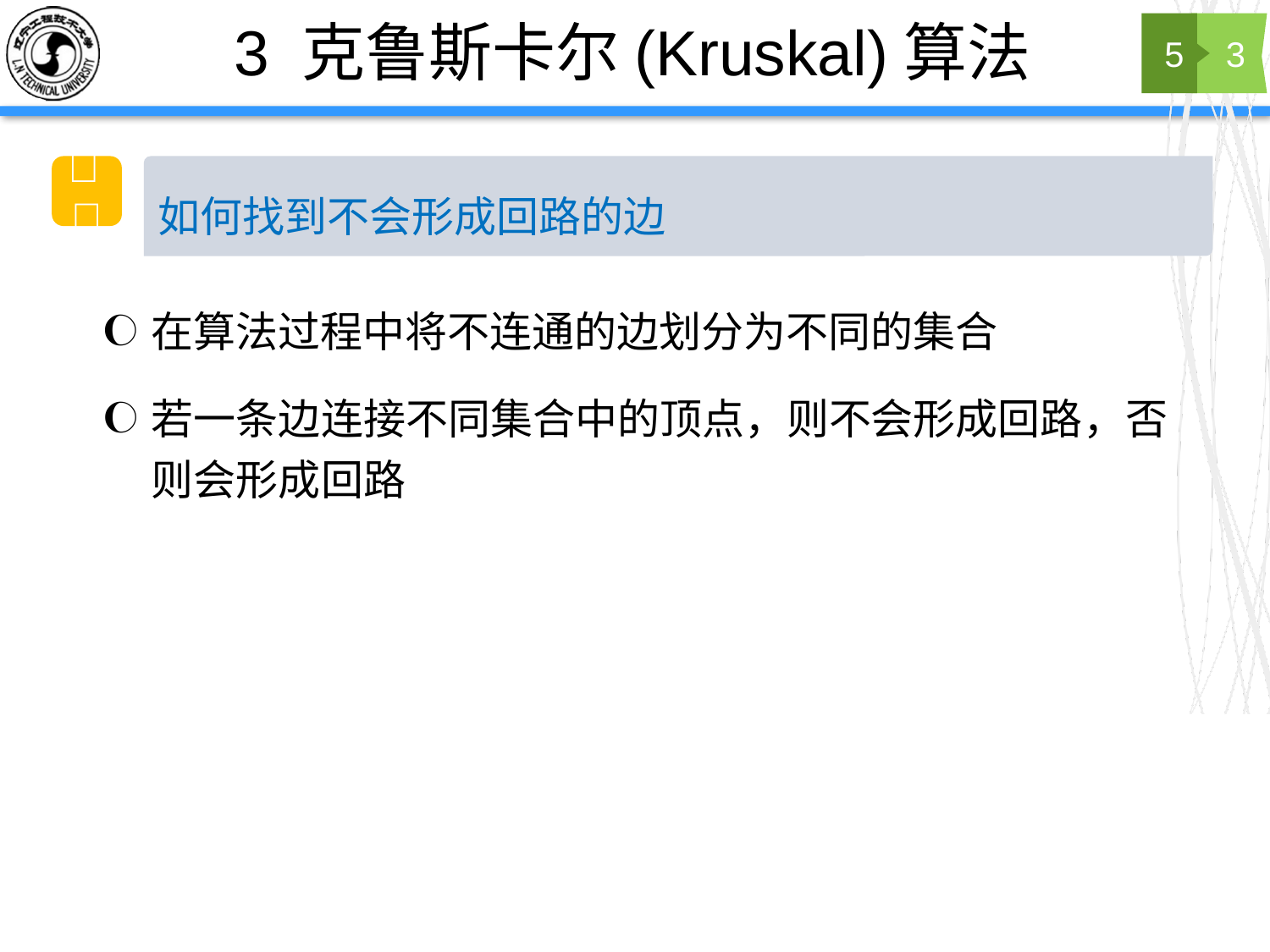

# 3 克鲁斯卡尔(Kruskal)算法
5
3
💭
如何找到不会形成回路的边
在算法过程中将不连通的边划分为不同的集合
若一条边连接不同集合中的顶点，则不会形成回路，否则会形成回路